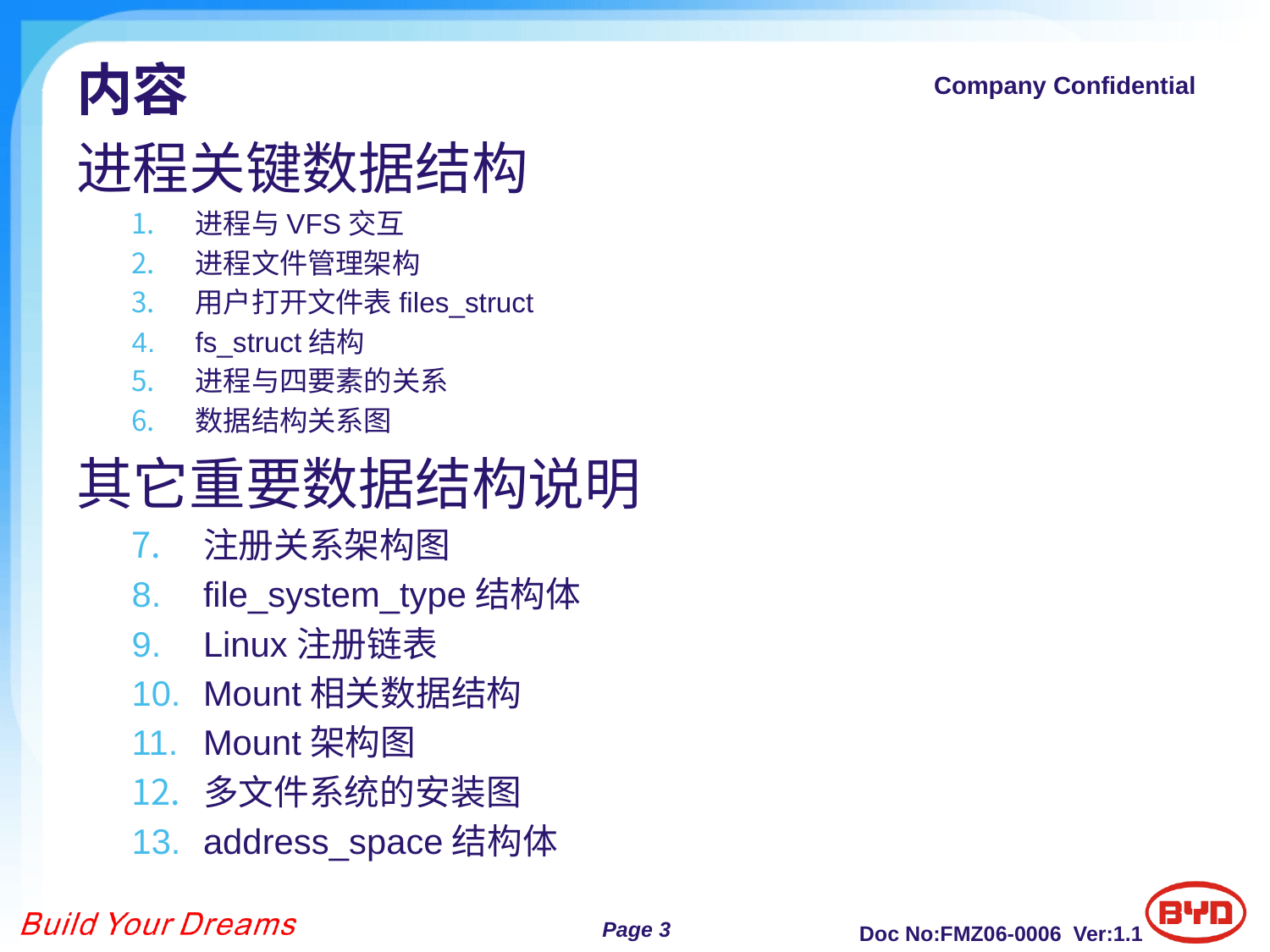

# 内容
进程关键数据结构
进程与VFS交互
进程文件管理架构
用户打开文件表files_struct
fs_struct结构
进程与四要素的关系
数据结构关系图
其它重要数据结构说明
注册关系架构图
file_system_type结构体
Linux注册链表
Mount相关数据结构
Mount架构图
多文件系统的安装图
address_space结构体